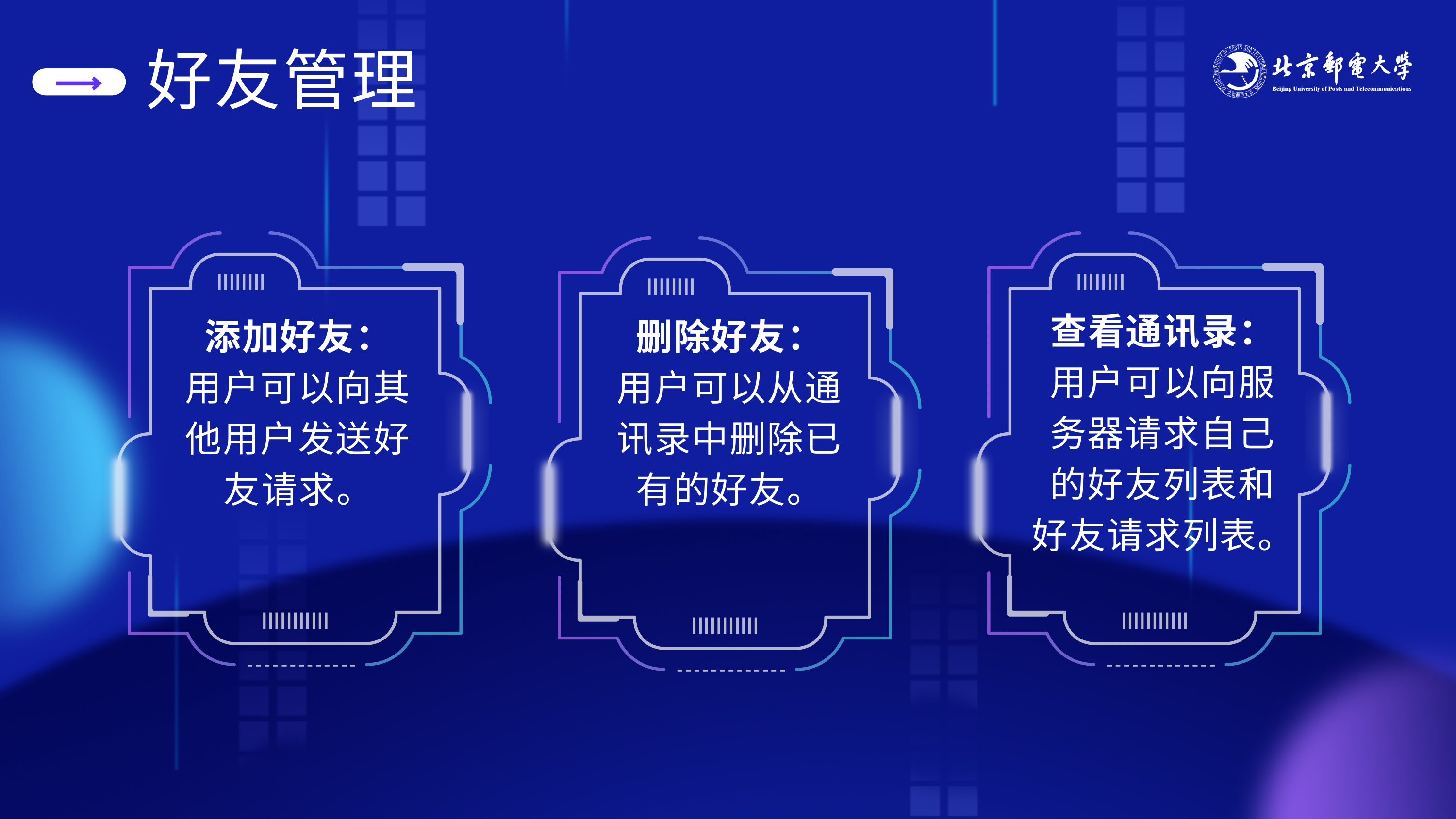

好友管理

查看通讯录：
用户可以向服务器请求自己的好友列表和好友请求列表。
添加好友：
用户可以向其他用户发送好友请求。
删除好友：
用户可以从通讯录中删除已有的好友。